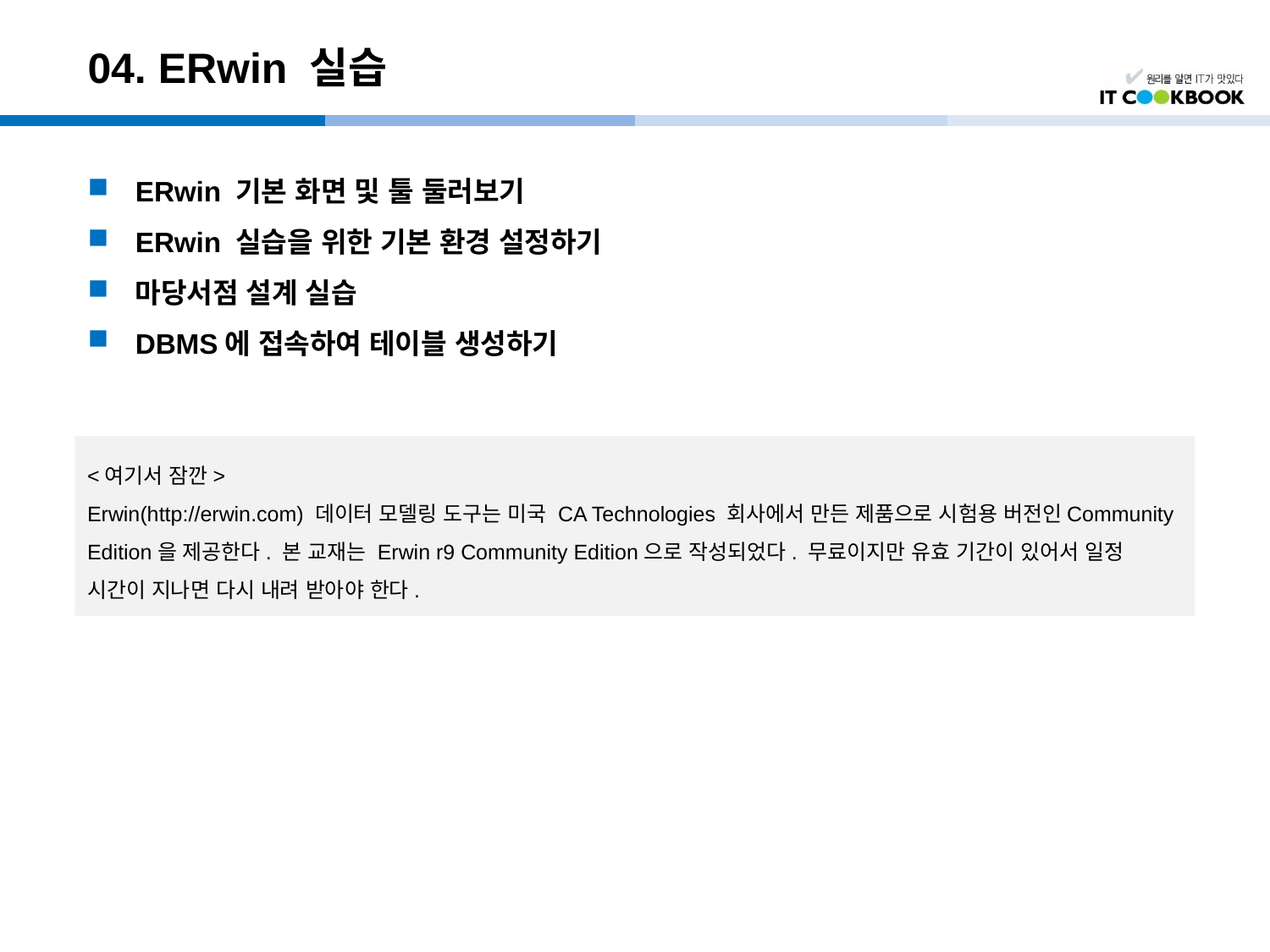

# 04. ERwin 실습
ERwin 기본 화면 및 툴 둘러보기
ERwin 실습을 위한 기본 환경 설정하기
마당서점 설계 실습
DBMS에 접속하여 테이블 생성하기

<여기서 잠깐>
Erwin(http://erwin.com) 데이터 모델링 도구는 미국 CA Technologies 회사에서 만든 제품으로 시험용 버전인Community Edition을 제공한다. 본 교재는 Erwin r9 Community Edition으로 작성되었다. 무료이지만 유효 기간이 있어서 일정 시간이 지나면 다시 내려 받아야 한다.